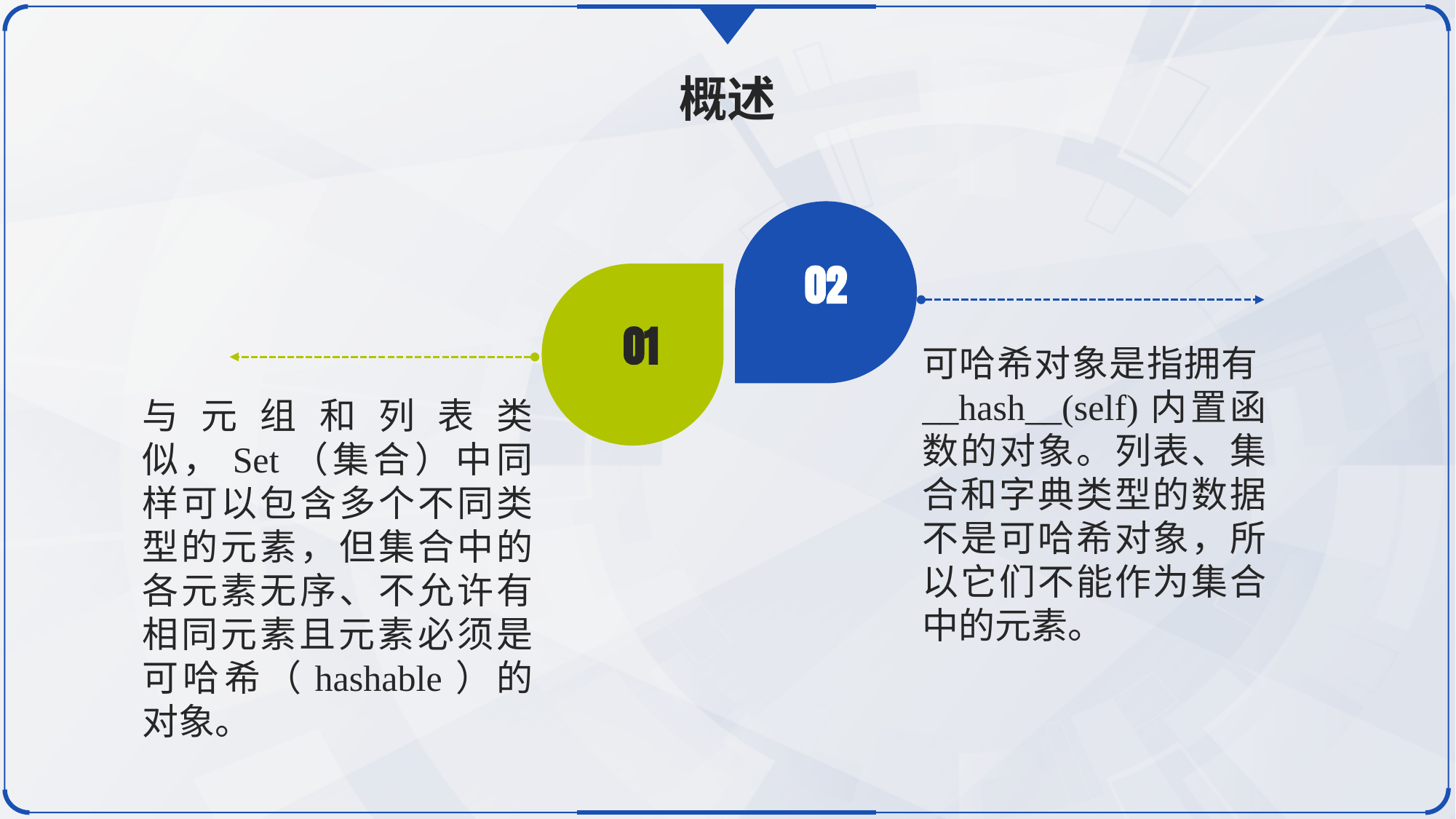

概述

02

01
可哈希对象是指拥有__hash__(self)内置函数的对象。列表、集合和字典类型的数据不是可哈希对象，所以它们不能作为集合中的元素。
与元组和列表类似，Set（集合）中同样可以包含多个不同类型的元素，但集合中的各元素无序、不允许有相同元素且元素必须是可哈希（hashable）的对象。